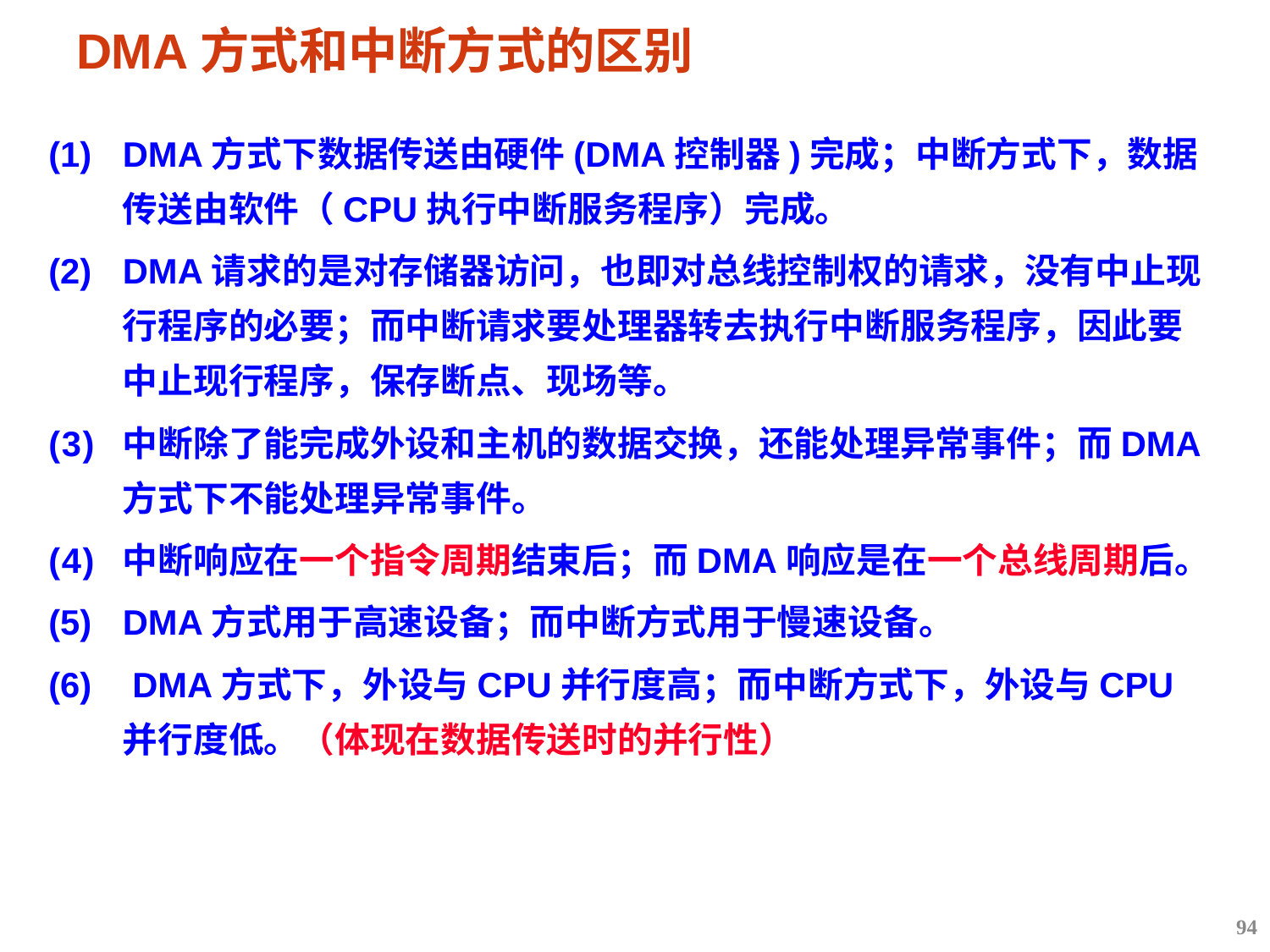

# DMA方式和中断方式的区别
DMA方式下数据传送由硬件(DMA控制器)完成；中断方式下，数据传送由软件（CPU执行中断服务程序）完成。
DMA请求的是对存储器访问，也即对总线控制权的请求，没有中止现行程序的必要；而中断请求要处理器转去执行中断服务程序，因此要中止现行程序，保存断点、现场等。
中断除了能完成外设和主机的数据交换，还能处理异常事件；而DMA方式下不能处理异常事件。
中断响应在一个指令周期结束后；而DMA响应是在一个总线周期后。
DMA方式用于高速设备；而中断方式用于慢速设备。
 DMA方式下，外设与CPU并行度高；而中断方式下，外设与CPU并行度低。（体现在数据传送时的并行性）
94